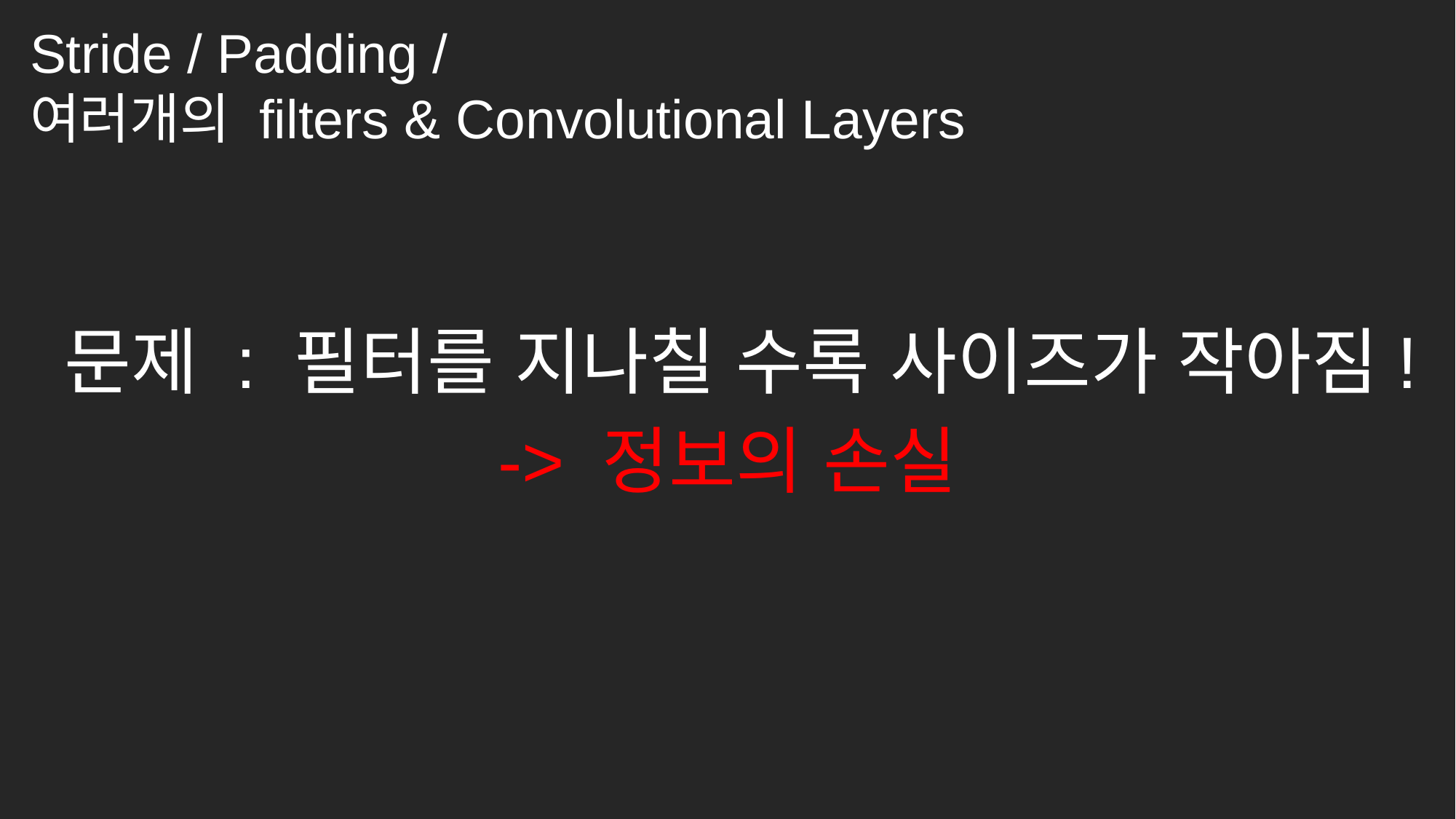

Stride / Padding /
여러개의 filters & Convolutional Layers
문제 : 필터를 지나칠 수록 사이즈가 작아짐!
-> 정보의 손실